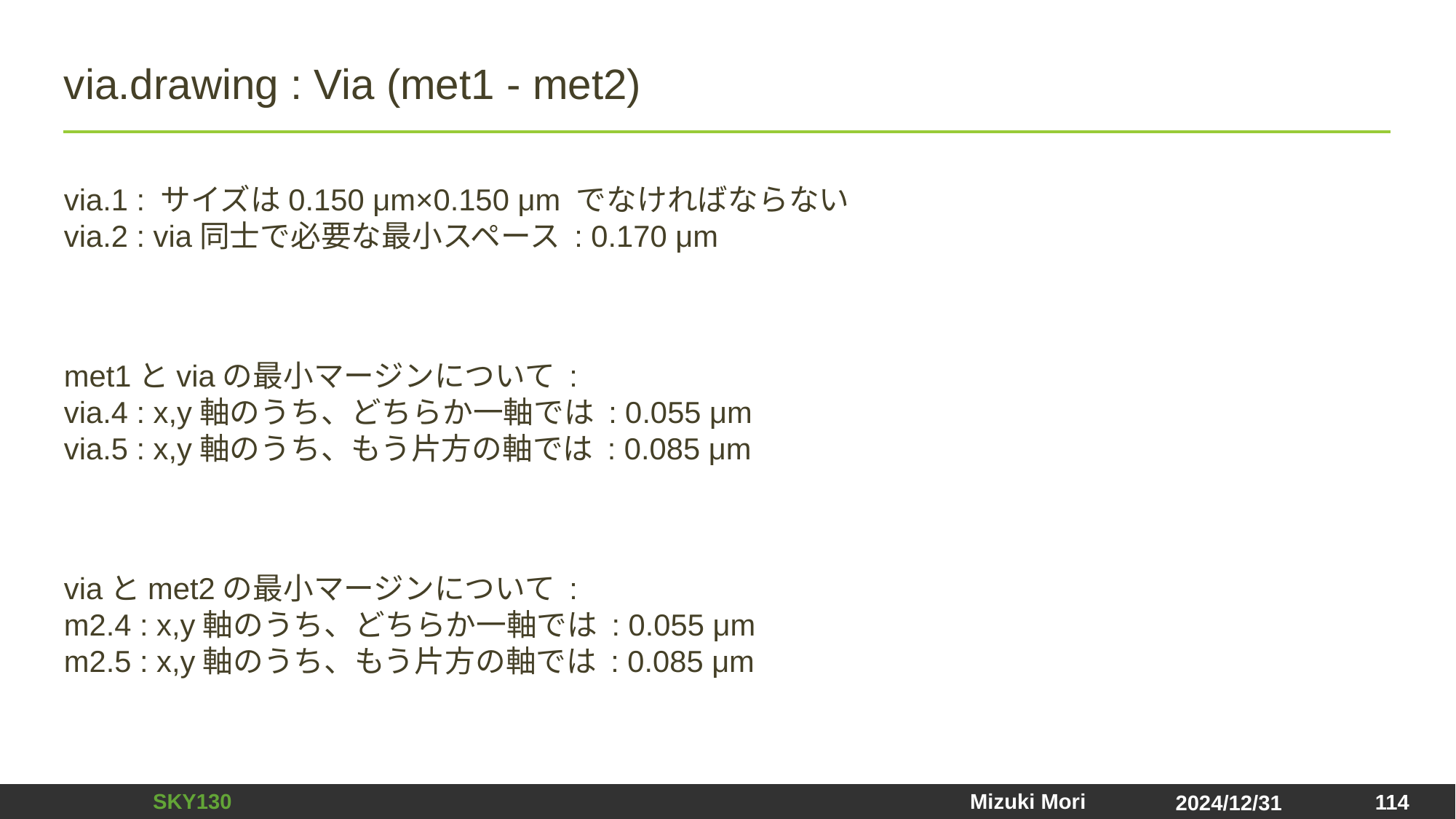

# via.drawing : Via (met1 - met2)
via.1 : サイズは0.150 μm×0.150 μm でなければならない
via.2 : via同士で必要な最小スペース : 0.170 μm

met1とviaの最小マージンについて :
via.4 : x,y軸のうち、どちらか一軸では : 0.055 μm
via.5 : x,y軸のうち、もう片方の軸では : 0.085 μm

viaとmet2の最小マージンについて :
m2.4 : x,y軸のうち、どちらか一軸では : 0.055 μm
m2.5 : x,y軸のうち、もう片方の軸では : 0.085 μm

114
2024/12/31